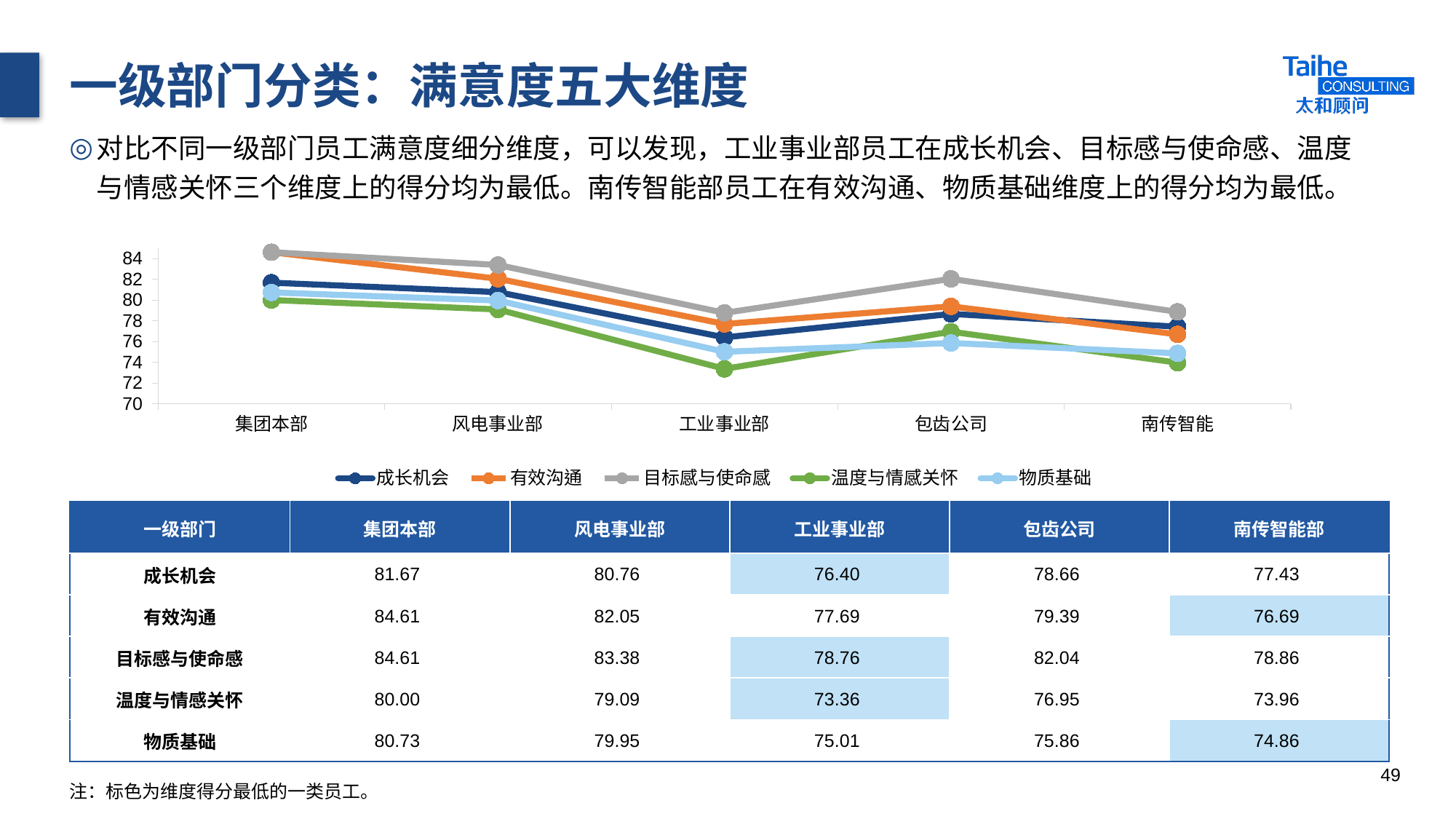

# 一级部门分类：满意度五大维度
对比不同一级部门员工满意度细分维度，可以发现，工业事业部员工在成长机会、目标感与使命感、温度与情感关怀三个维度上的得分均为最低。南传智能部员工在有效沟通、物质基础维度上的得分均为最低。

### Chart

| Category | 成长机会 | 有效沟通 | 目标感与使命感 | 温度与情感关怀 | 物质基础 |
|---|---|---|---|---|---|
| 集团本部 | 81.67 | 84.61 | 84.61 | 80.0 | 80.73 |
| 风电事业部 | 80.76 | 82.05 | 83.38 | 79.09 | 79.95 |
| 工业事业部 | 76.4 | 77.69 | 78.76 | 73.36 | 75.01 |
| 包齿公司 | 78.66 | 79.39 | 82.04 | 76.95 | 75.86 |
| 南传智能 | 77.43 | 76.69 | 78.86 | 73.96 | 74.86 |
| 一级部门 | 集团本部 | 风电事业部 | 工业事业部 | 包齿公司 | 南传智能部 |
| --- | --- | --- | --- | --- | --- |
| 成长机会 | 81.67 | 80.76 | 76.40 | 78.66 | 77.43 |
| 有效沟通 | 84.61 | 82.05 | 77.69 | 79.39 | 76.69 |
| 目标感与使命感 | 84.61 | 83.38 | 78.76 | 82.04 | 78.86 |
| 温度与情感关怀 | 80.00 | 79.09 | 73.36 | 76.95 | 73.96 |
| 物质基础 | 80.73 | 79.95 | 75.01 | 75.86 | 74.86 |
49
注：标色为维度得分最低的一类员工。